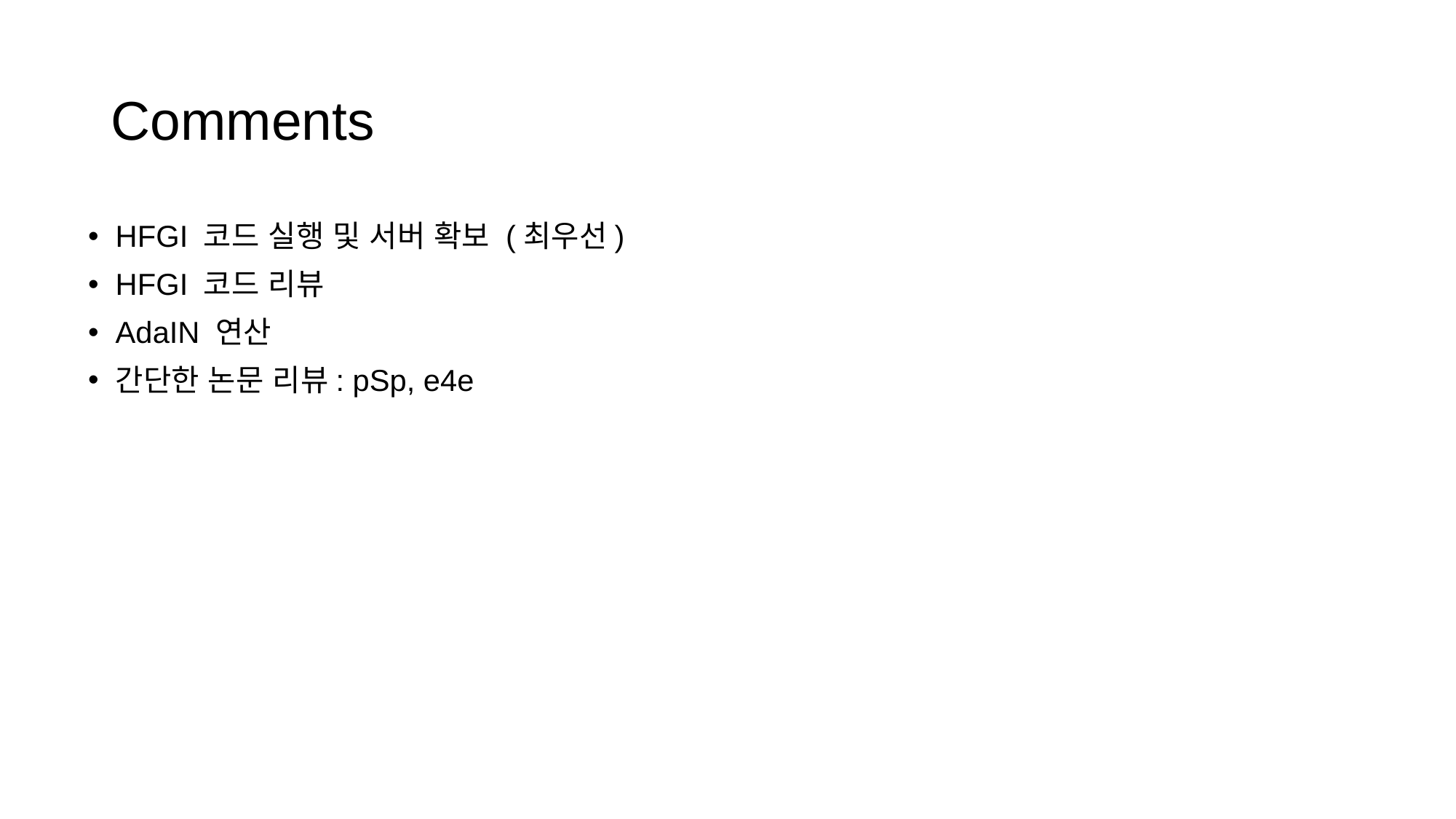

# Comments
HFGI 코드 실행 및 서버 확보 (최우선)
HFGI 코드 리뷰
AdaIN 연산
간단한 논문 리뷰: pSp, e4e